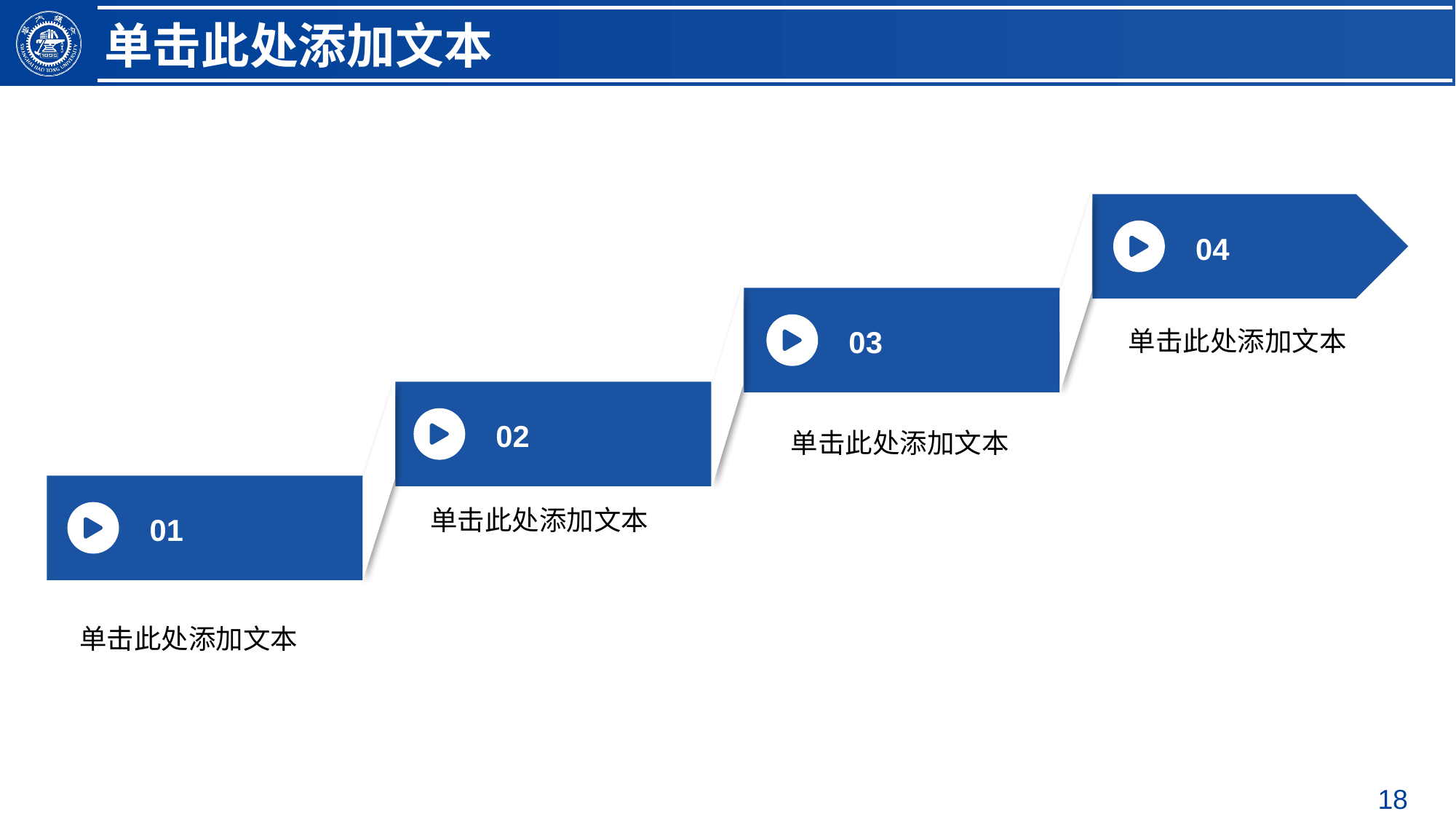

单击此处添加文本

04

03
单击此处添加文本

02
单击此处添加文本

单击此处添加文本

01
单击此处添加文本
18